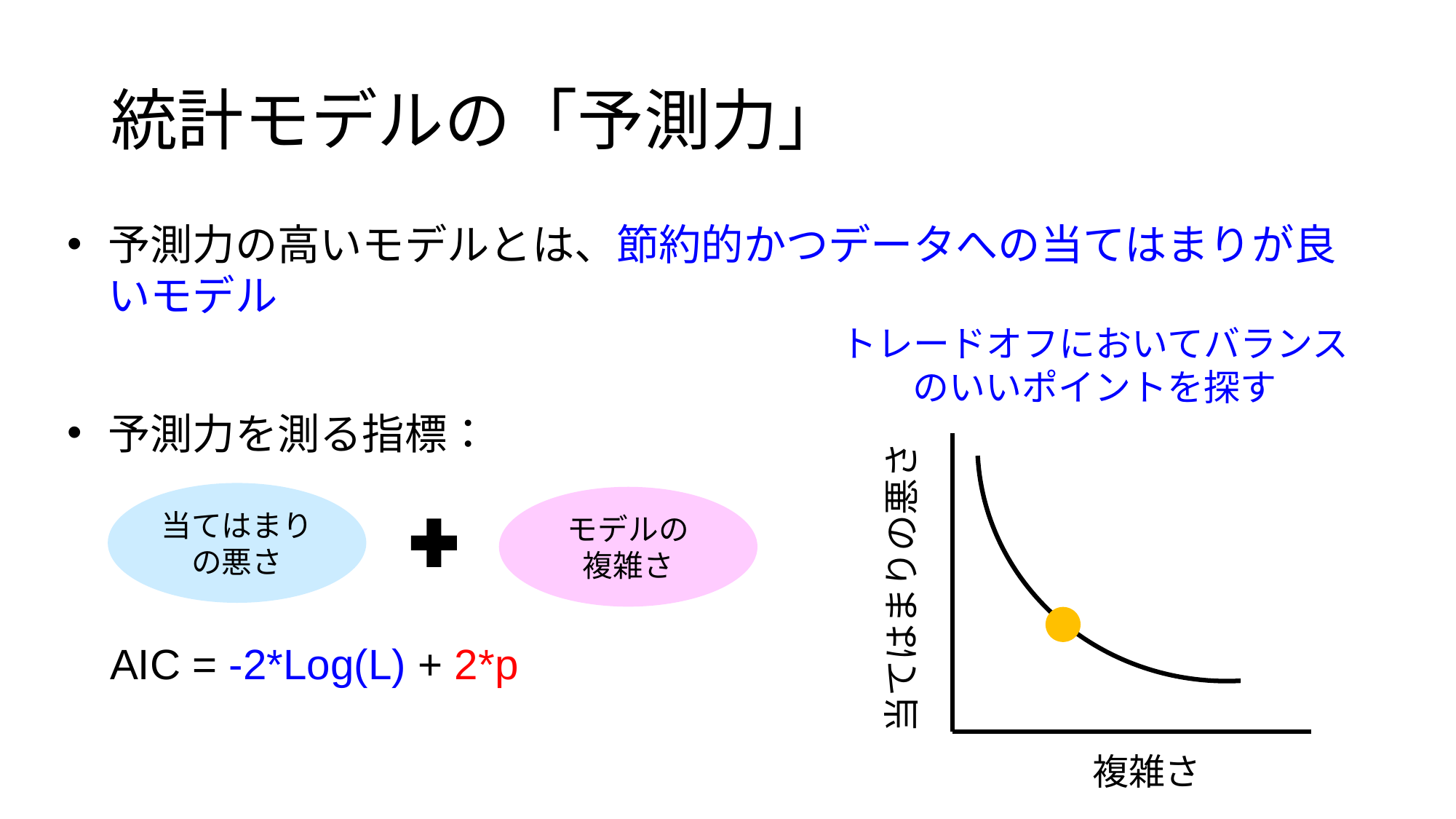

統計モデルの「予測力」

予測力の高いモデルとは、節約的かつデータへの当てはまりが良いモデル

予測力を測る指標：
トレードオフにおいてバランスのいいポイントを探す
当てはまりの悪さ
モデルの
複雑さ

当てはまりの悪さ

AIC = -2*Log(L) + 2*p
複雑さ